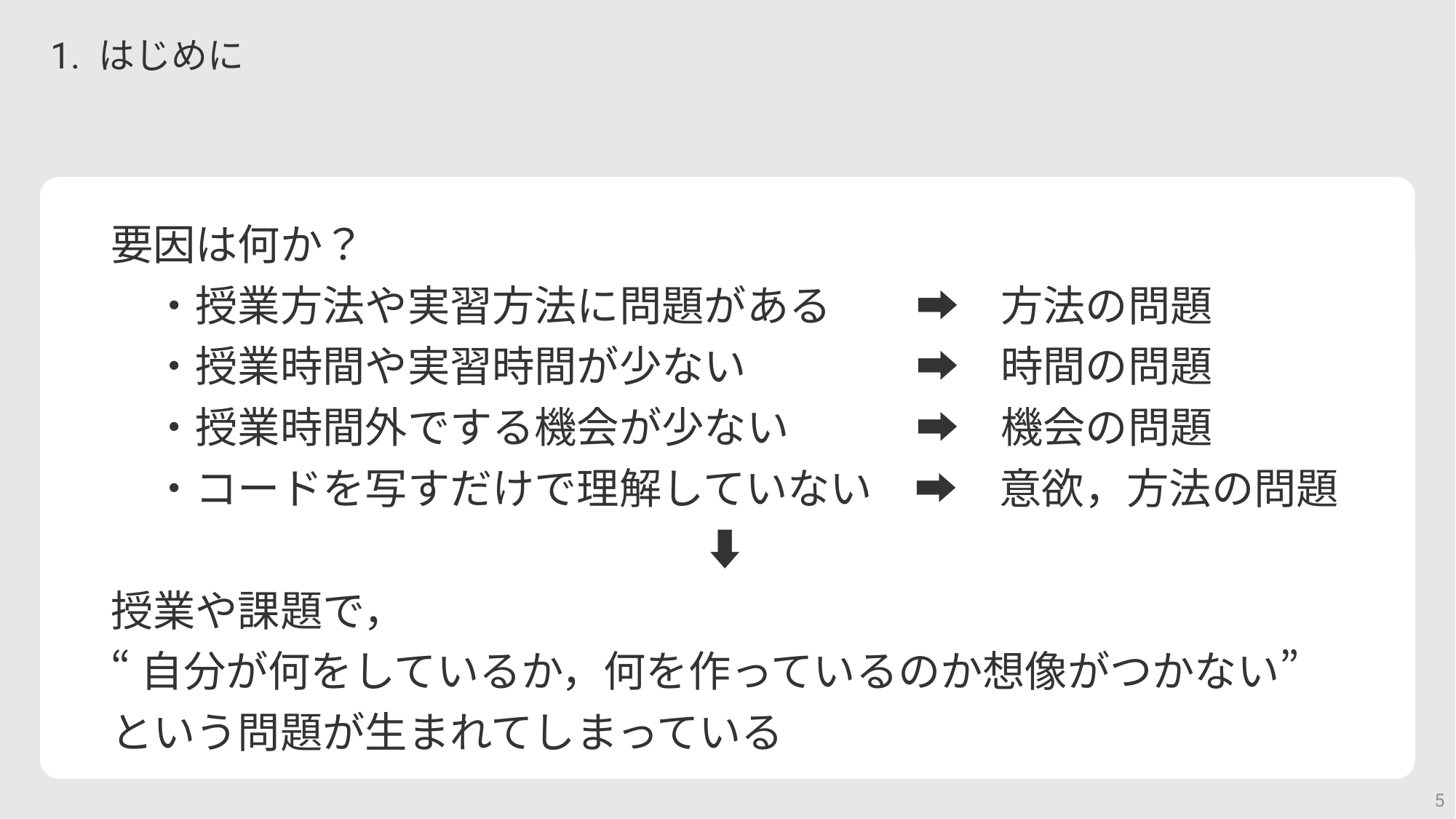

# 1. はじめに

要因は何か？
　・授業方法や実習方法に問題がある　　➡︎　方法の問題
　・授業時間や実習時間が少ない　　　　➡︎　時間の問題
　・授業時間外でする機会が少ない　　　➡　機会の問題
　・コードを写すだけで理解していない　➡　意欲，方法の問題
　　　　　　　　　　　　　　⬇ ︎
授業や課題で，
“自分が何をしているか，何を作っているのか想像がつかない”
という問題が生まれてしまっている
5